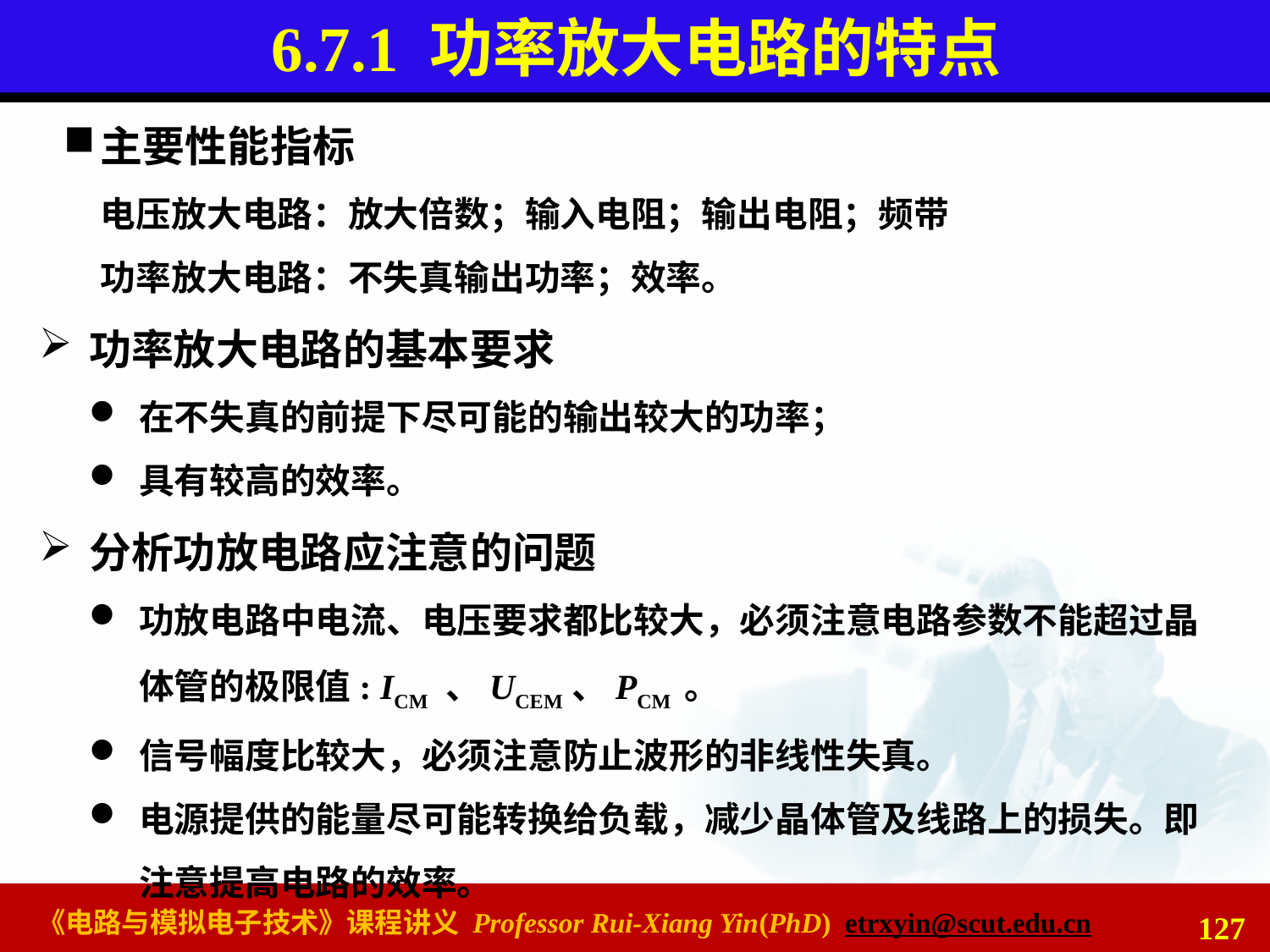

# 6.7.1 功率放大电路的特点
主要性能指标
电压放大电路：放大倍数；输入电阻；输出电阻；频带
功率放大电路：不失真输出功率；效率。
功率放大电路的基本要求
在不失真的前提下尽可能的输出较大的功率；
具有较高的效率。
分析功放电路应注意的问题
功放电路中电流、电压要求都比较大，必须注意电路参数不能超过晶体管的极限值: ICM 、UCEM、PCM 。
信号幅度比较大，必须注意防止波形的非线性失真。
电源提供的能量尽可能转换给负载，减少晶体管及线路上的损失。即注意提高电路的效率。
127